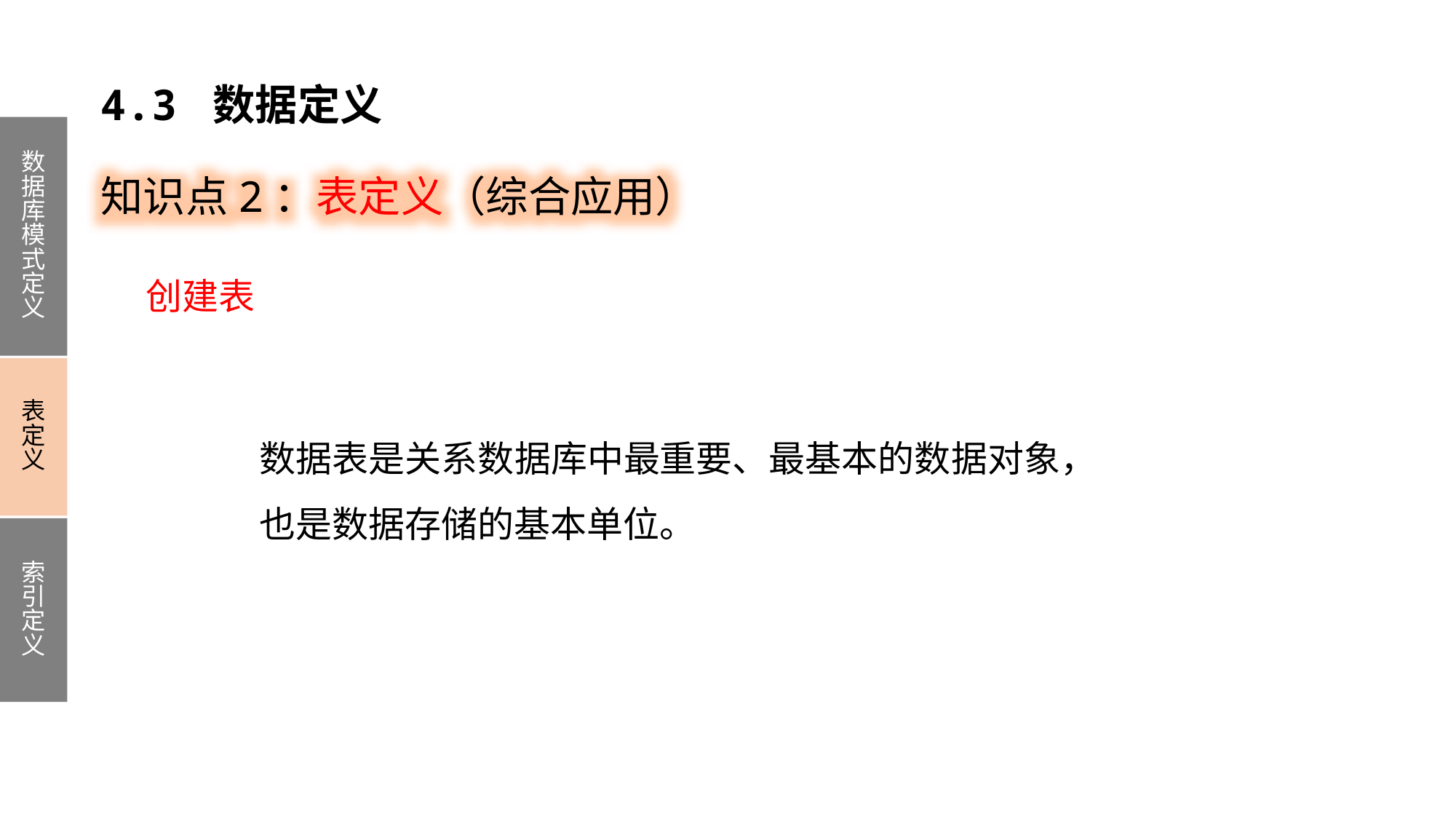

4.3 数据定义
数据库模式定义
表定义
索引定义
知识点2：表定义（综合应用）
创建表
数据表是关系数据库中最重要、最基本的数据对象，
也是数据存储的基本单位。